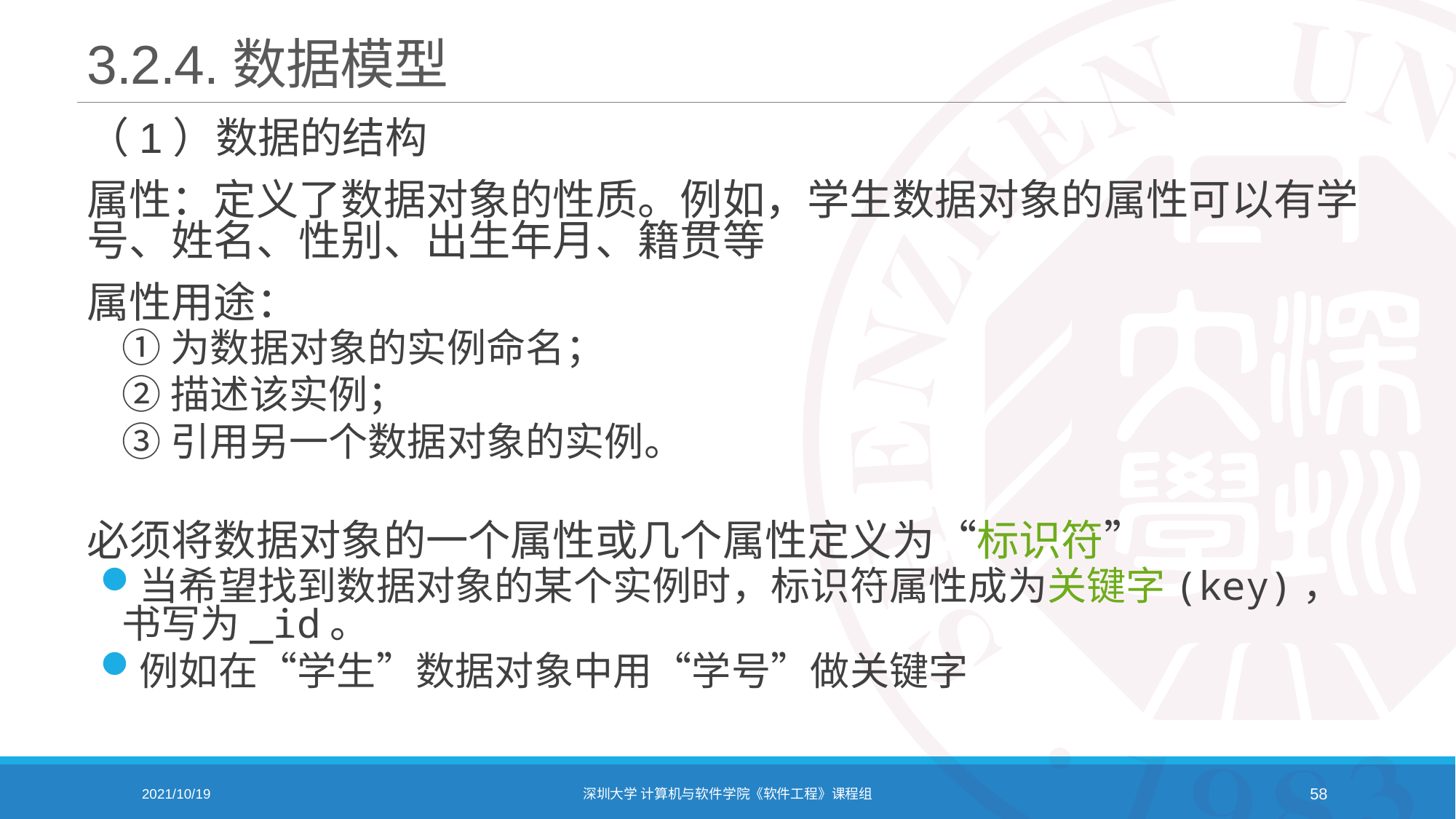

# 3.2.4.数据模型
（1）数据的结构
属性：定义了数据对象的性质。例如，学生数据对象的属性可以有学号、姓名、性别、出生年月、籍贯等
属性用途：
	①为数据对象的实例命名；
	②描述该实例；
	③引用另一个数据对象的实例。

必须将数据对象的一个属性或几个属性定义为“标识符”
当希望找到数据对象的某个实例时，标识符属性成为关键字(key)，书写为_id。
例如在“学生”数据对象中用“学号”做关键字

2021/10/19
深圳大学 计算机与软件学院《软件工程》课程组
58